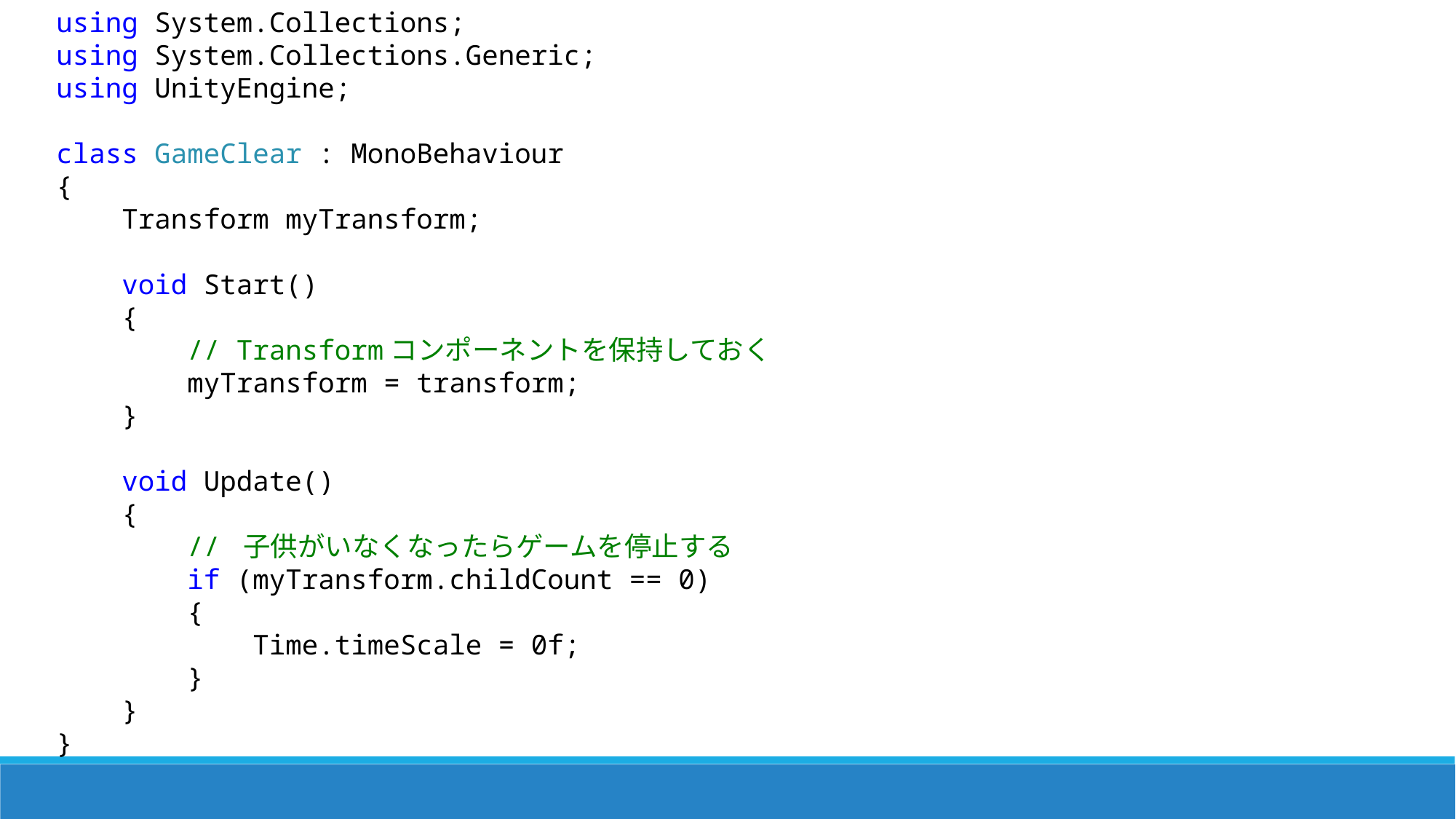

using System.Collections;
using System.Collections.Generic;
using UnityEngine;

class GameClear : MonoBehaviour
{
    Transform myTransform;

    void Start()
    {
        // Transformコンポーネントを保持しておく
        myTransform = transform;
    }

    void Update()
    {
        // 子供がいなくなったらゲームを停止する
        if (myTransform.childCount == 0)
        {
            Time.timeScale = 0f;
        }
    }
}